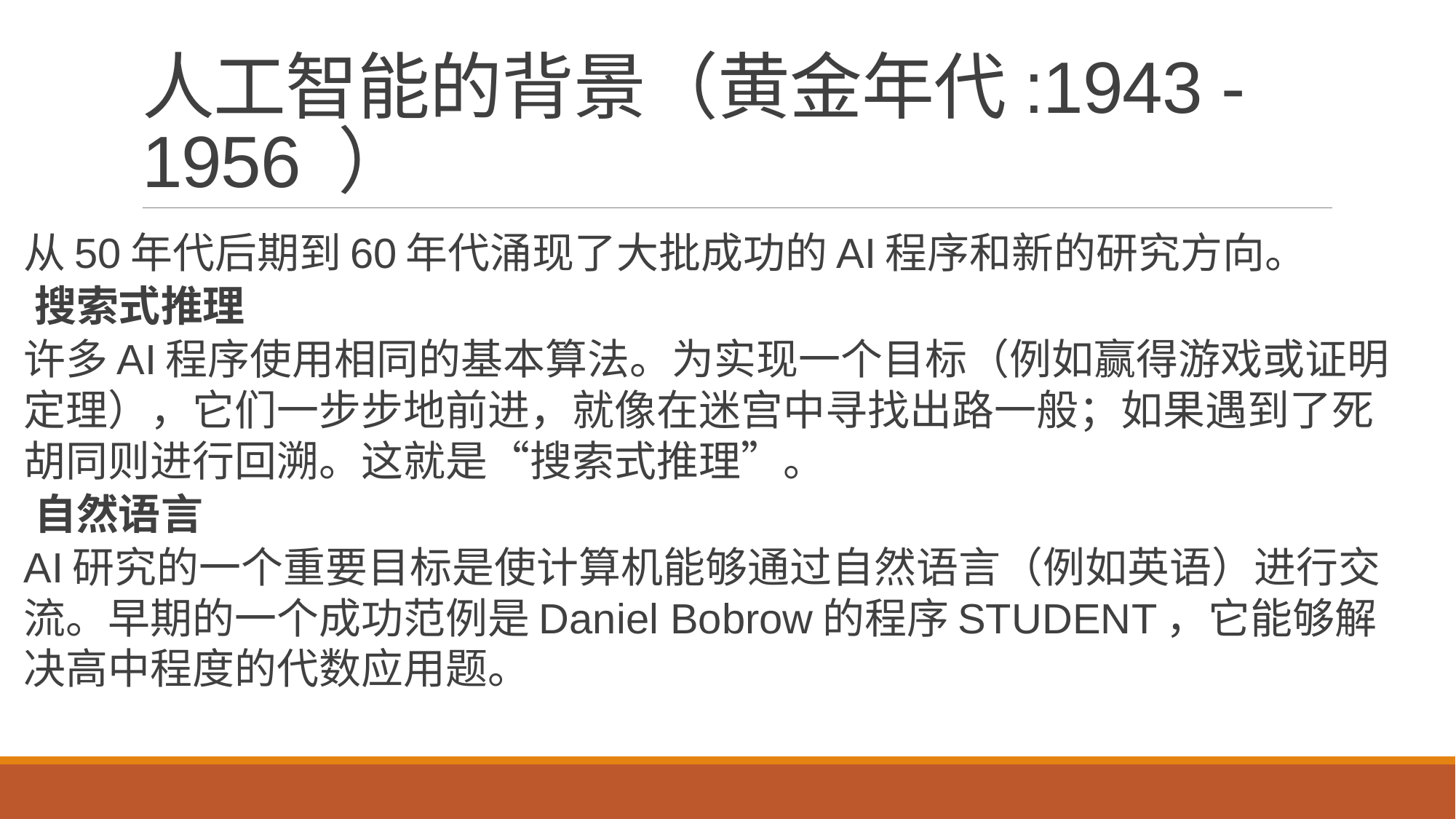

# 人工智能的背景（黄金年代:1943 - 1956 ）
从50年代后期到60年代涌现了大批成功的AI程序和新的研究方向。
搜索式推理
许多AI程序使用相同的基本算法。为实现一个目标（例如赢得游戏或证明定理），它们一步步地前进，就像在迷宫中寻找出路一般；如果遇到了死胡同则进行回溯。这就是“搜索式推理”。
自然语言
AI研究的一个重要目标是使计算机能够通过自然语言（例如英语）进行交流。早期的一个成功范例是Daniel Bobrow的程序STUDENT，它能够解决高中程度的代数应用题。

11